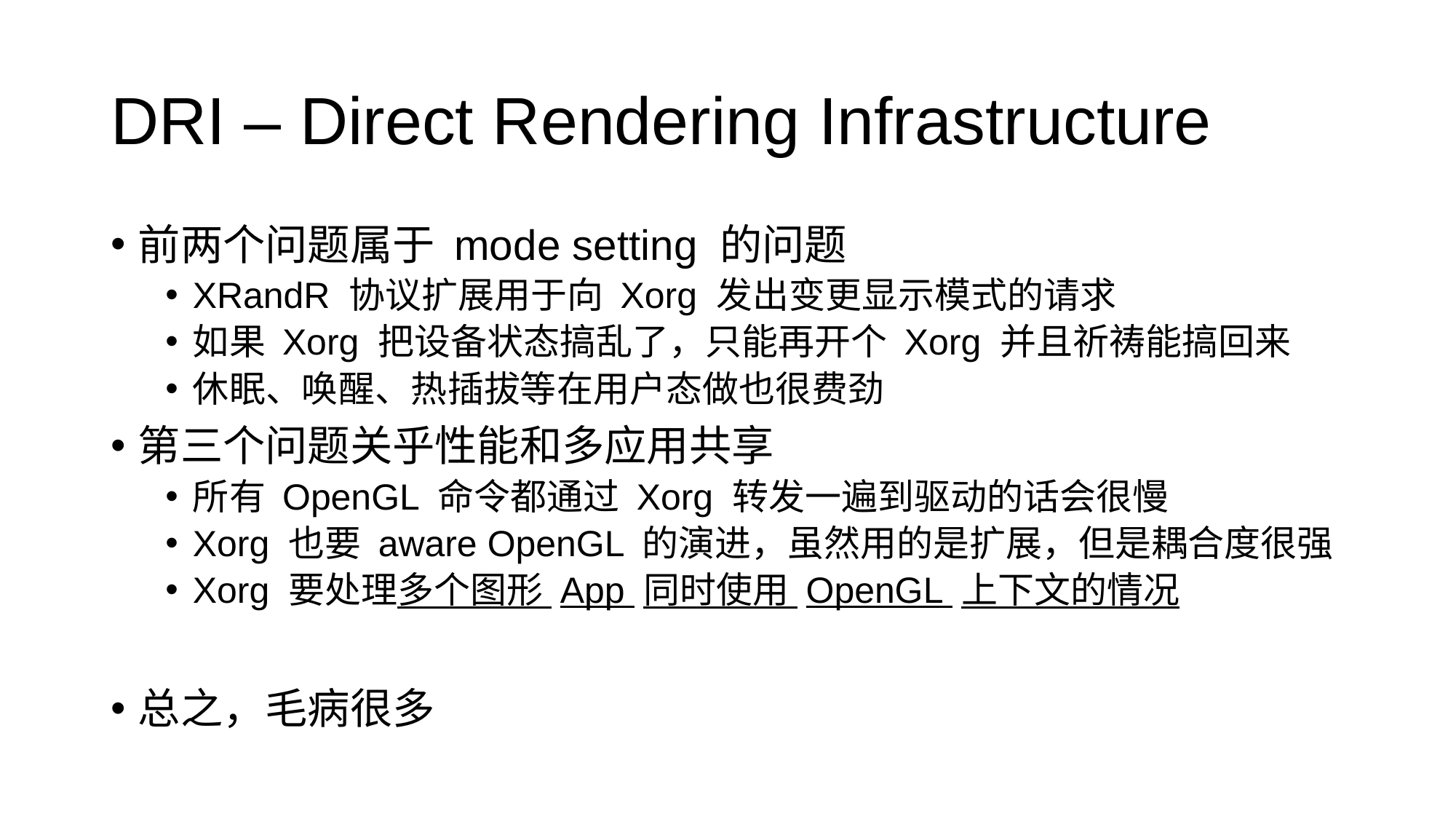

# DRI – Direct Rendering Infrastructure
前两个问题属于 mode setting 的问题
XRandR 协议扩展用于向 Xorg 发出变更显示模式的请求
如果 Xorg 把设备状态搞乱了，只能再开个 Xorg 并且祈祷能搞回来
休眠、唤醒、热插拔等在用户态做也很费劲
第三个问题关乎性能和多应用共享
所有 OpenGL 命令都通过 Xorg 转发一遍到驱动的话会很慢
Xorg 也要 aware OpenGL 的演进，虽然用的是扩展，但是耦合度很强
Xorg 要处理多个图形 App 同时使用 OpenGL 上下文的情况

总之，毛病很多